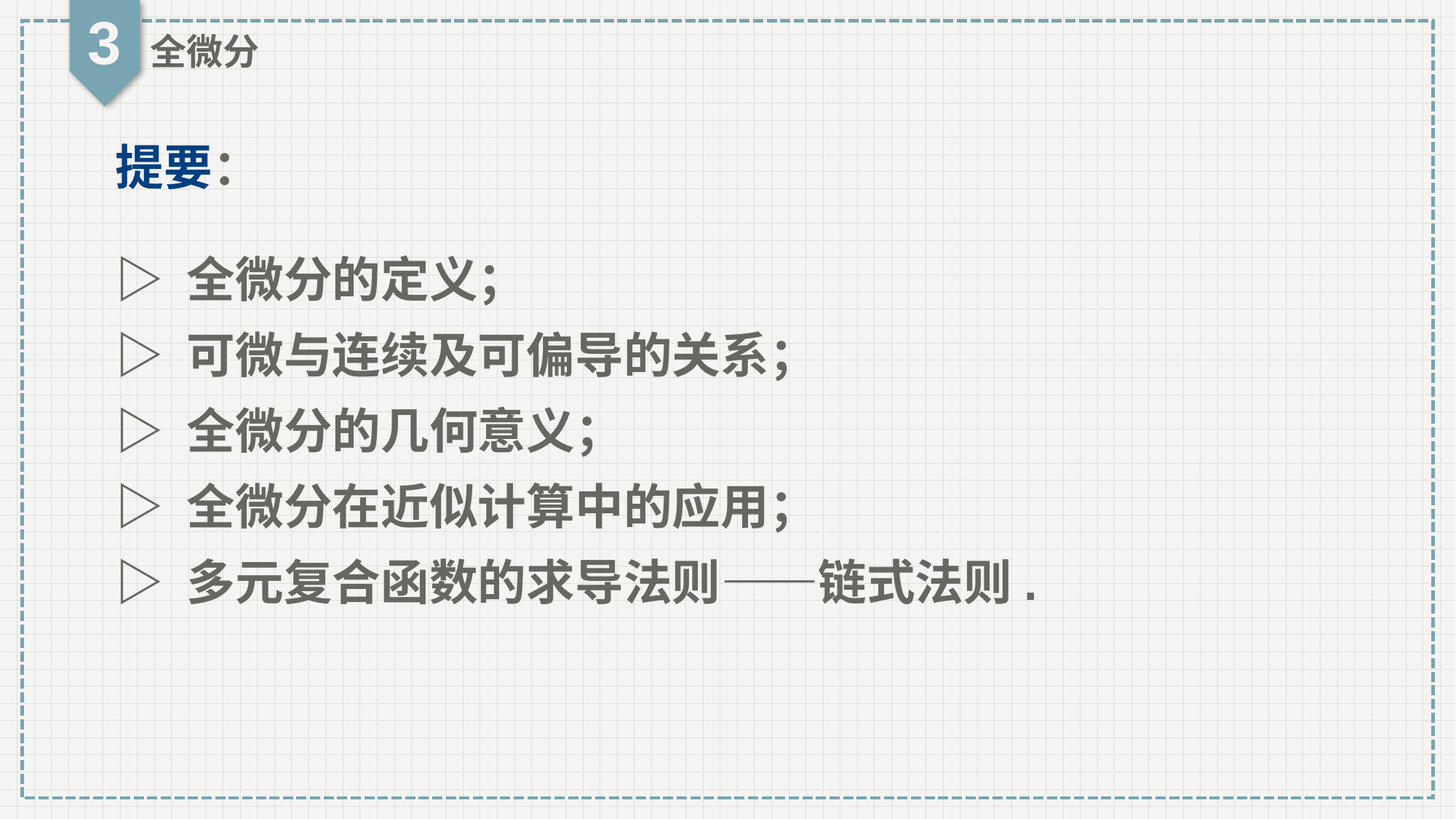

3
全微分
提要：
▷ 全微分的定义；
▷ 可微与连续及可偏导的关系；
▷ 全微分的几何意义；
▷ 全微分在近似计算中的应用；
▷ 多元复合函数的求导法则——链式法则.